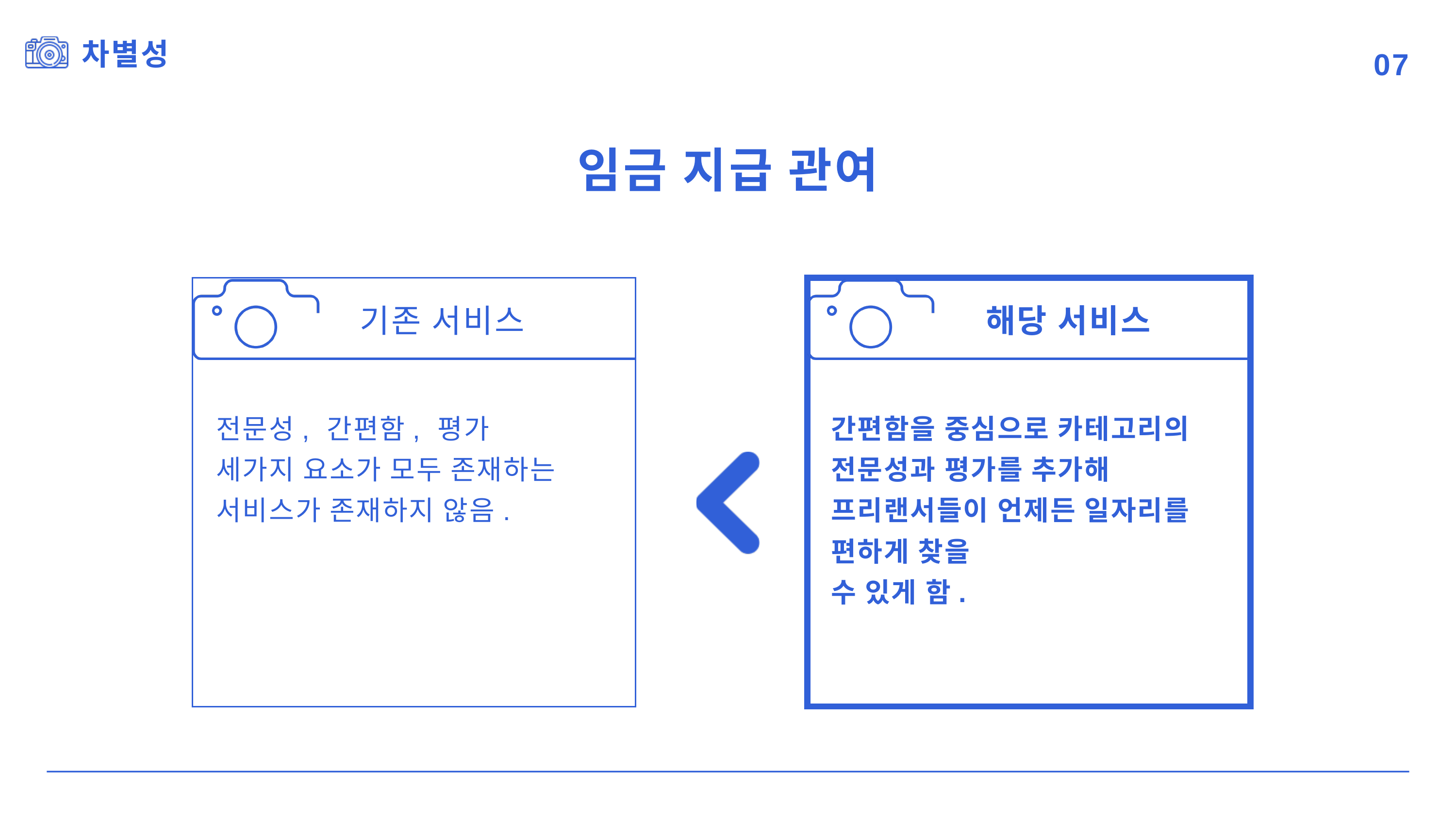

차별성
07
임금 지급 관여

기존 서비스
해당 서비스
전문성, 간편함, 평가
세가지 요소가 모두 존재하는 서비스가 존재하지 않음.
간편함을 중심으로 카테고리의 전문성과 평가를 추가해 프리랜서들이 언제든 일자리를 편하게 찾을
수 있게 함.